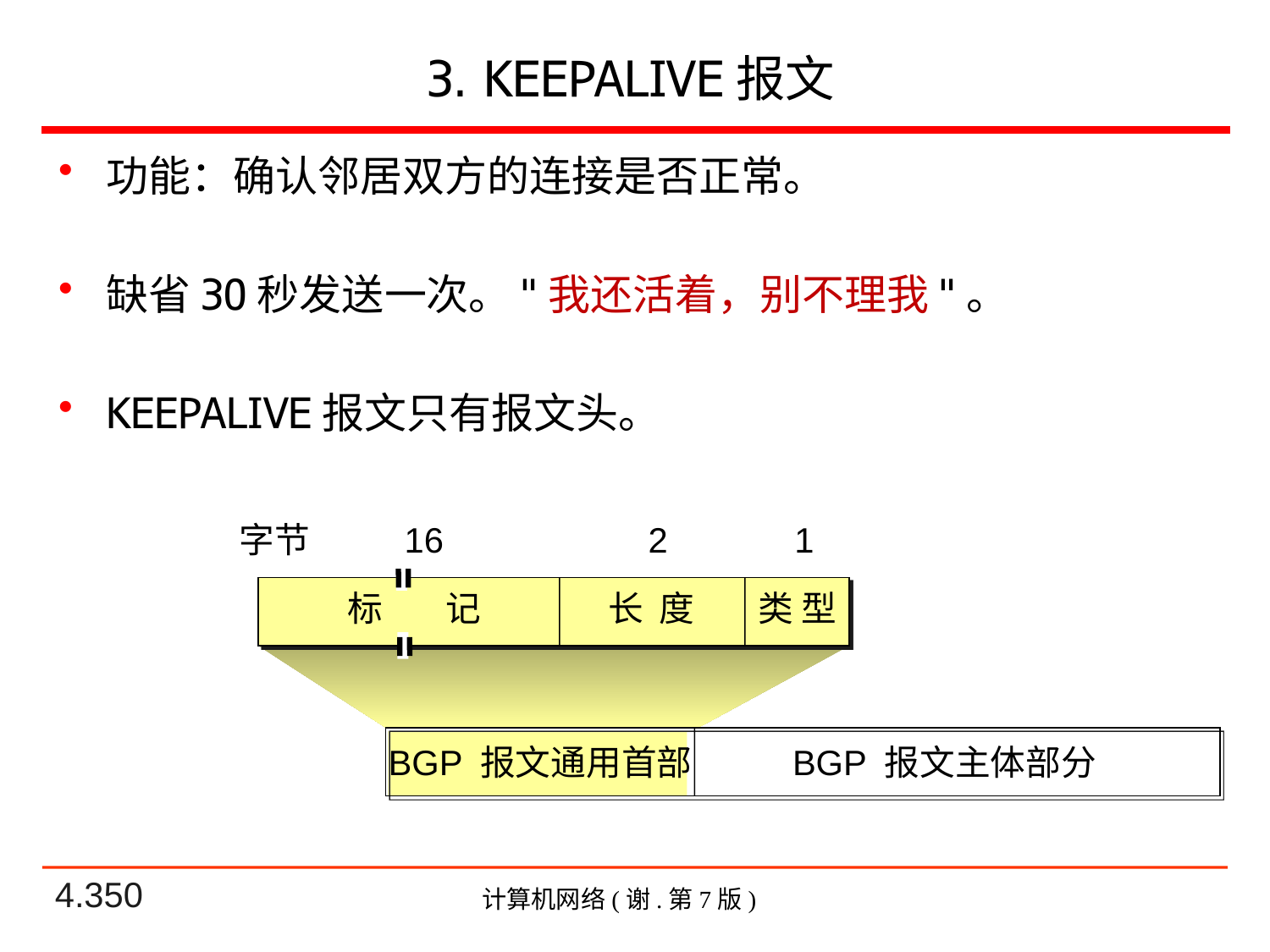

# 3. KEEPALIVE报文
功能：确认邻居双方的连接是否正常。

缺省30秒发送一次。"我还活着，别不理我"。

KEEPALIVE报文只有报文头。
字节           16                     2             1

标        记
长  度
类 型

BGP 报文通用首部
BGP 报文主体部分